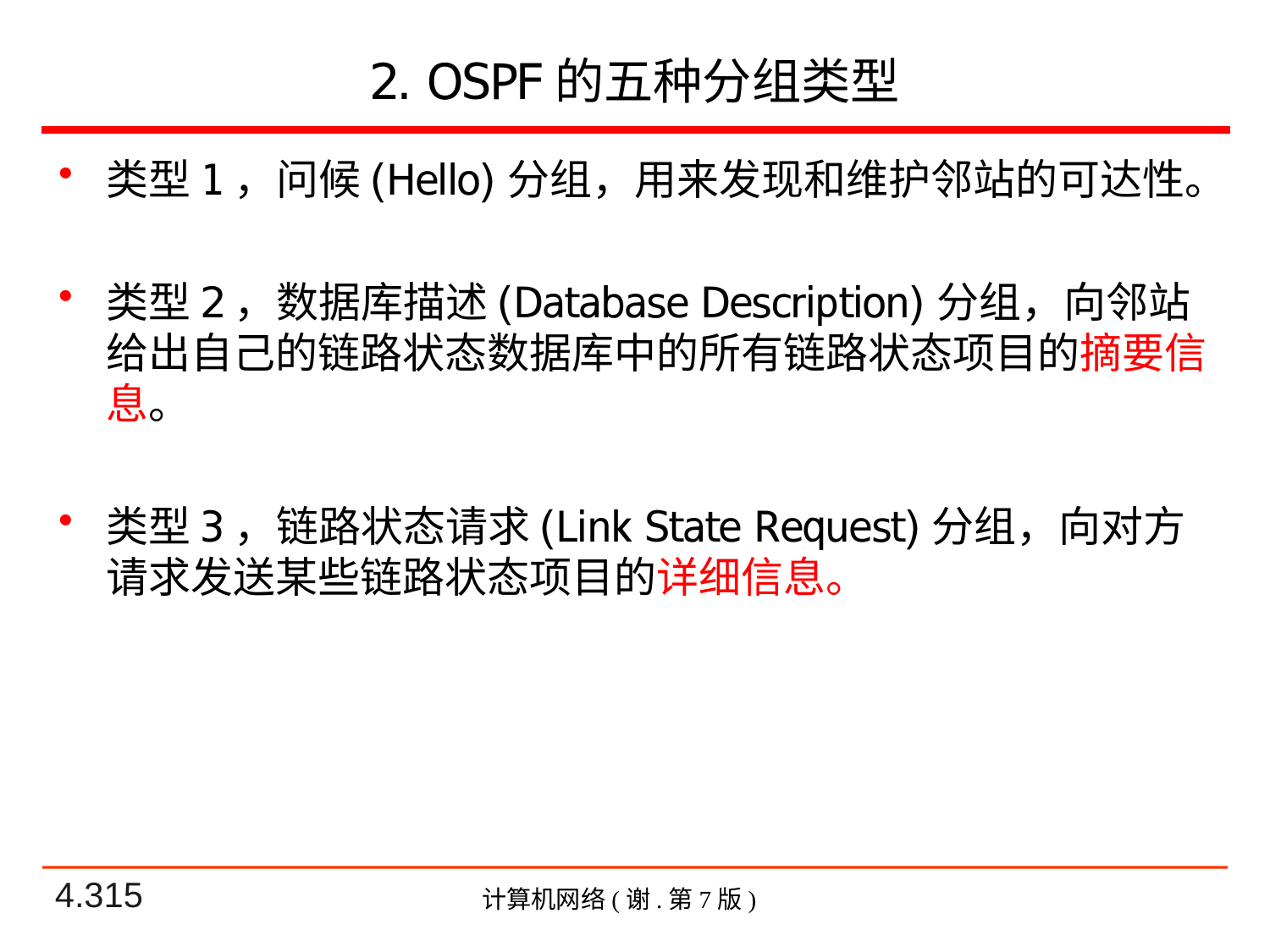

# 2. OSPF的五种分组类型
类型1，问候(Hello)分组，用来发现和维护邻站的可达性。

类型2，数据库描述(Database Description)分组，向邻站给出自己的链路状态数据库中的所有链路状态项目的摘要信息。

类型3，链路状态请求(Link State Request)分组，向对方请求发送某些链路状态项目的详细信息。